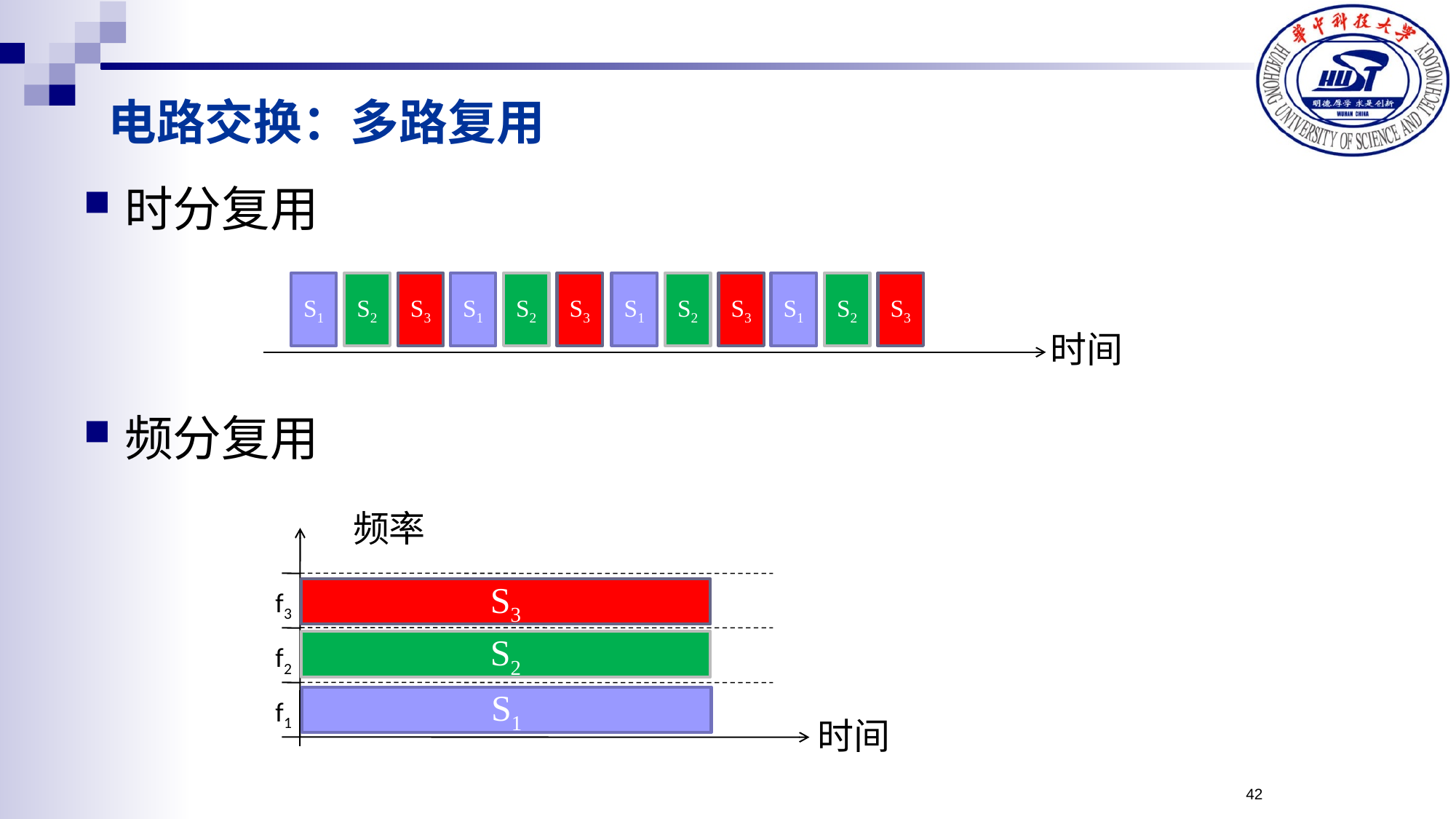

电路交换：多路复用
时分复用

频分复用

S1
S2
S3
S1
S2
S3
S1
S2
S3
S1
S2
S3
时间
频率
S3
f3
S2
f2
S1
f1
时间
42